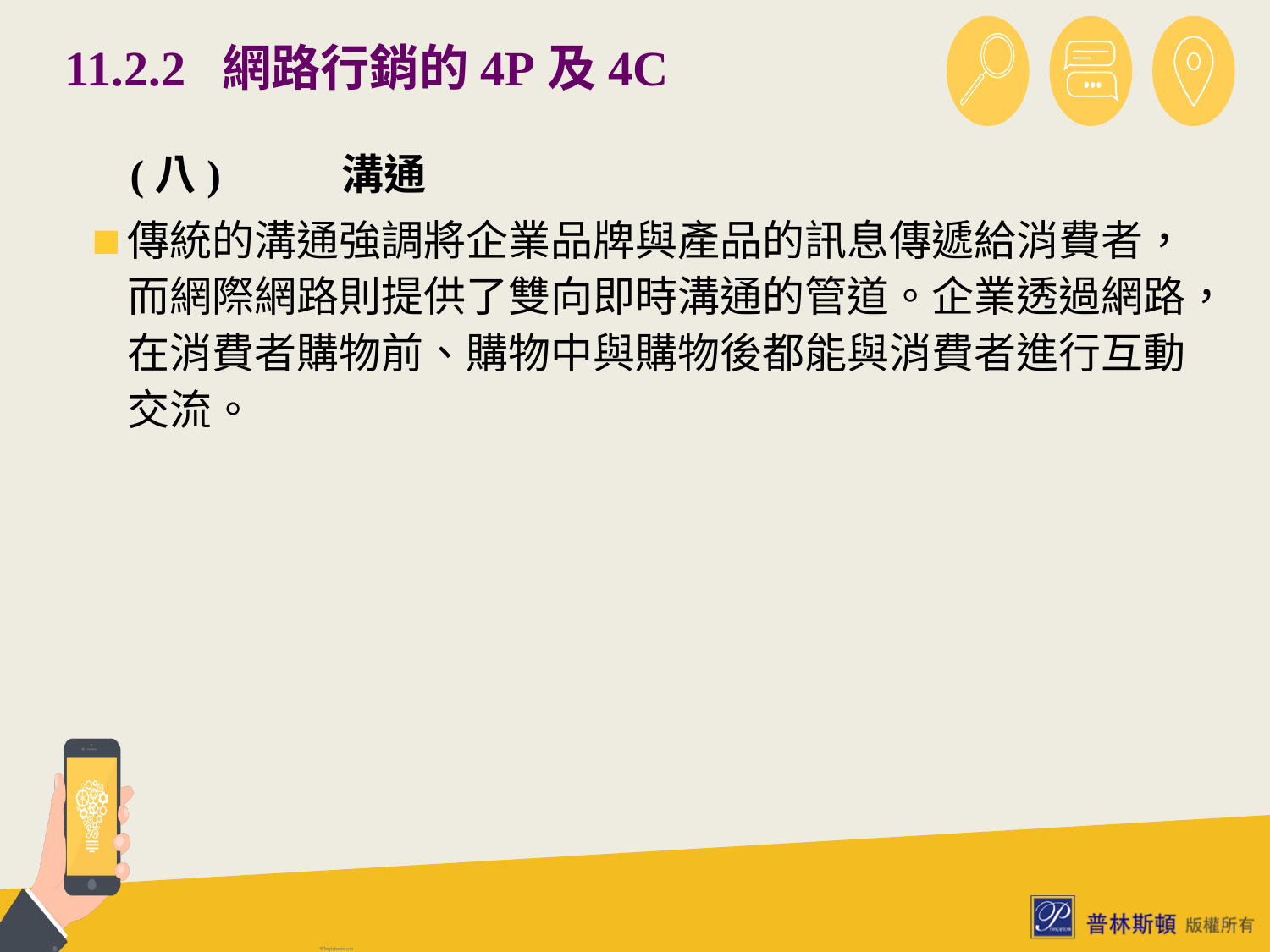

# 11.2.2  網路行銷的4P及4C
    (八)	溝通
傳統的溝通強調將企業品牌與產品的訊息傳遞給消費者，而網際網路則提供了雙向即時溝通的管道。企業透過網路，在消費者購物前、購物中與購物後都能與消費者進行互動交流。